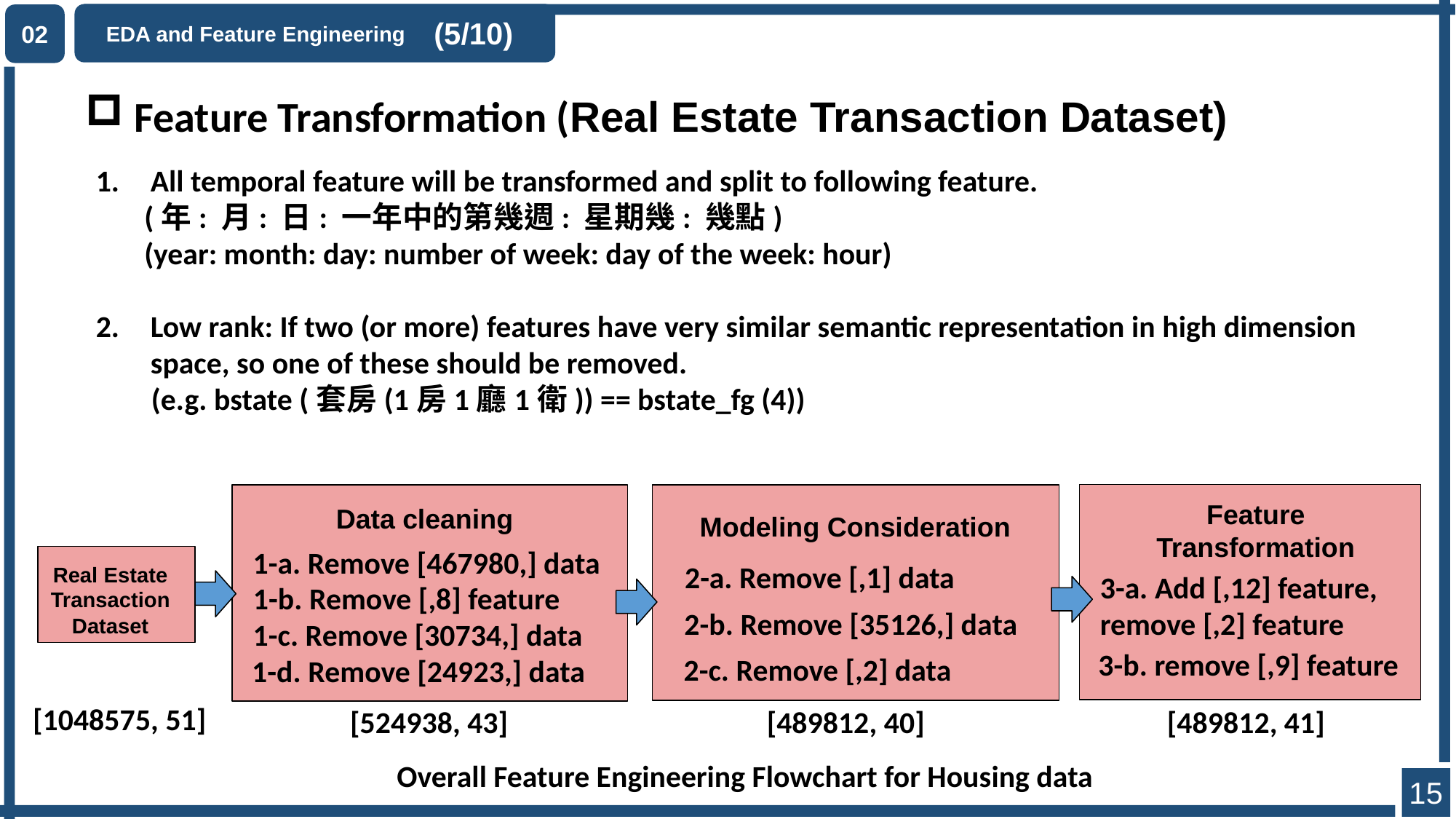

EDA and Feature Engineering

02
(5/10)
 Feature Transformation (Real Estate Transaction Dataset)
All temporal feature will be transformed and split to following feature.
       (年: 月: 日: 一年中的第幾週: 星期幾: 幾點)
       (year: month: day: number of week: day of the week: hour)

Low rank: If two (or more) features have very similar semantic representation in high dimension space, so one of these should be removed.
        (e.g. bstate (套房(1房1廳1衛)) == bstate_fg (4))

Feature Transformation

Modeling Consideration

Data cleaning
1-a. Remove [467980,] data

Real Estate Transaction Dataset
2-a. Remove [,1] data
3-a. Add [,12] feature, remove [,2] feature

1-b. Remove [,8] feature

2-b. Remove [35126,] data
1-c. Remove [30734,] data
3-b. remove [,9] feature
2-c. Remove [,2] data
1-d. Remove [24923,] data
[1048575, 51]
[524938, 43]
[489812, 40]
[489812, 41]
Overall Feature Engineering Flowchart for Housing data

15